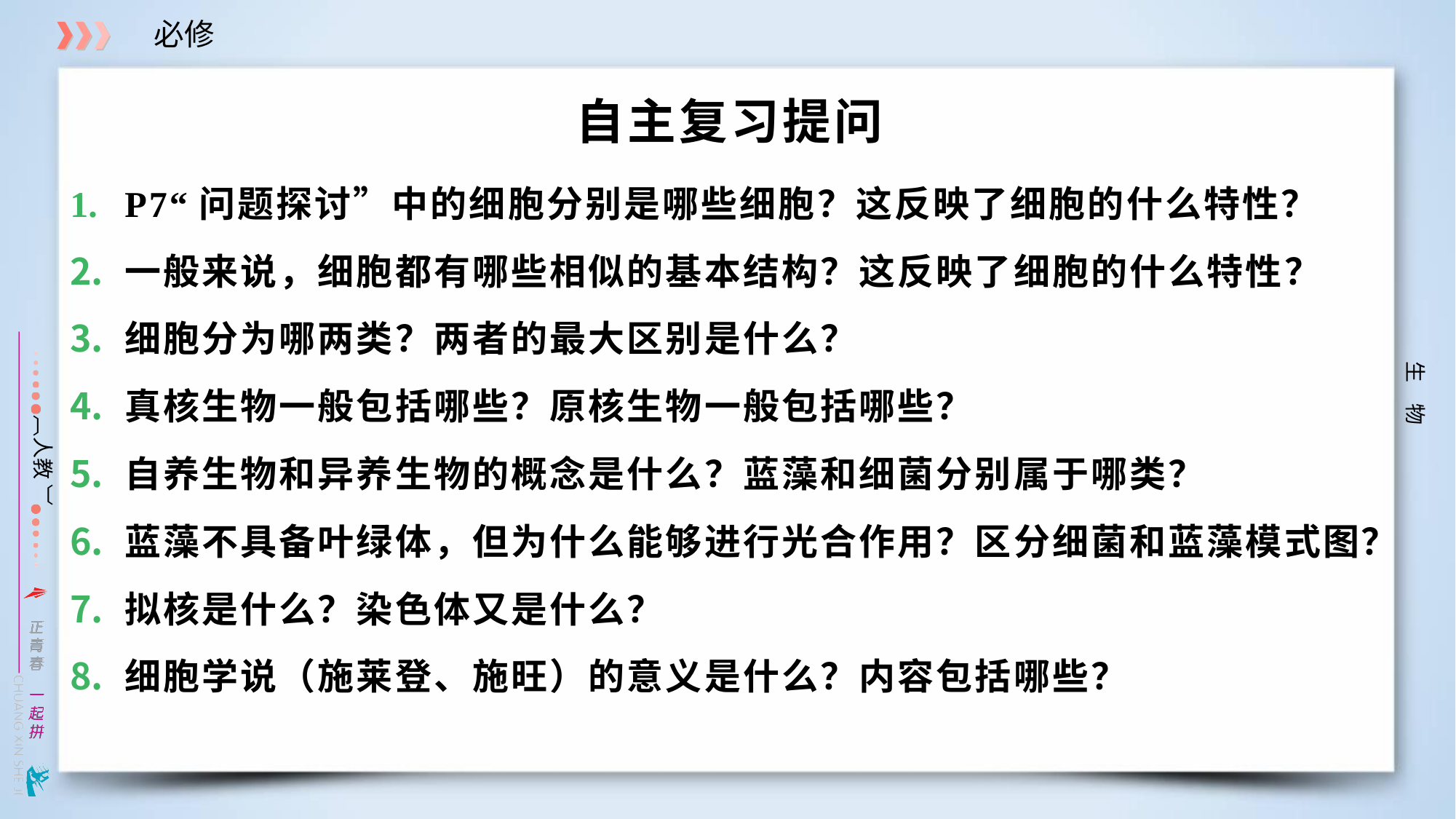

# 自主复习提问
P7“问题探讨”中的细胞分别是哪些细胞？这反映了细胞的什么特性？
一般来说，细胞都有哪些相似的基本结构？这反映了细胞的什么特性？
细胞分为哪两类？两者的最大区别是什么？
真核生物一般包括哪些？原核生物一般包括哪些？
自养生物和异养生物的概念是什么？蓝藻和细菌分别属于哪类？
蓝藻不具备叶绿体，但为什么能够进行光合作用？区分细菌和蓝藻模式图？
拟核是什么？染色体又是什么？
细胞学说（施莱登、施旺）的意义是什么？内容包括哪些？